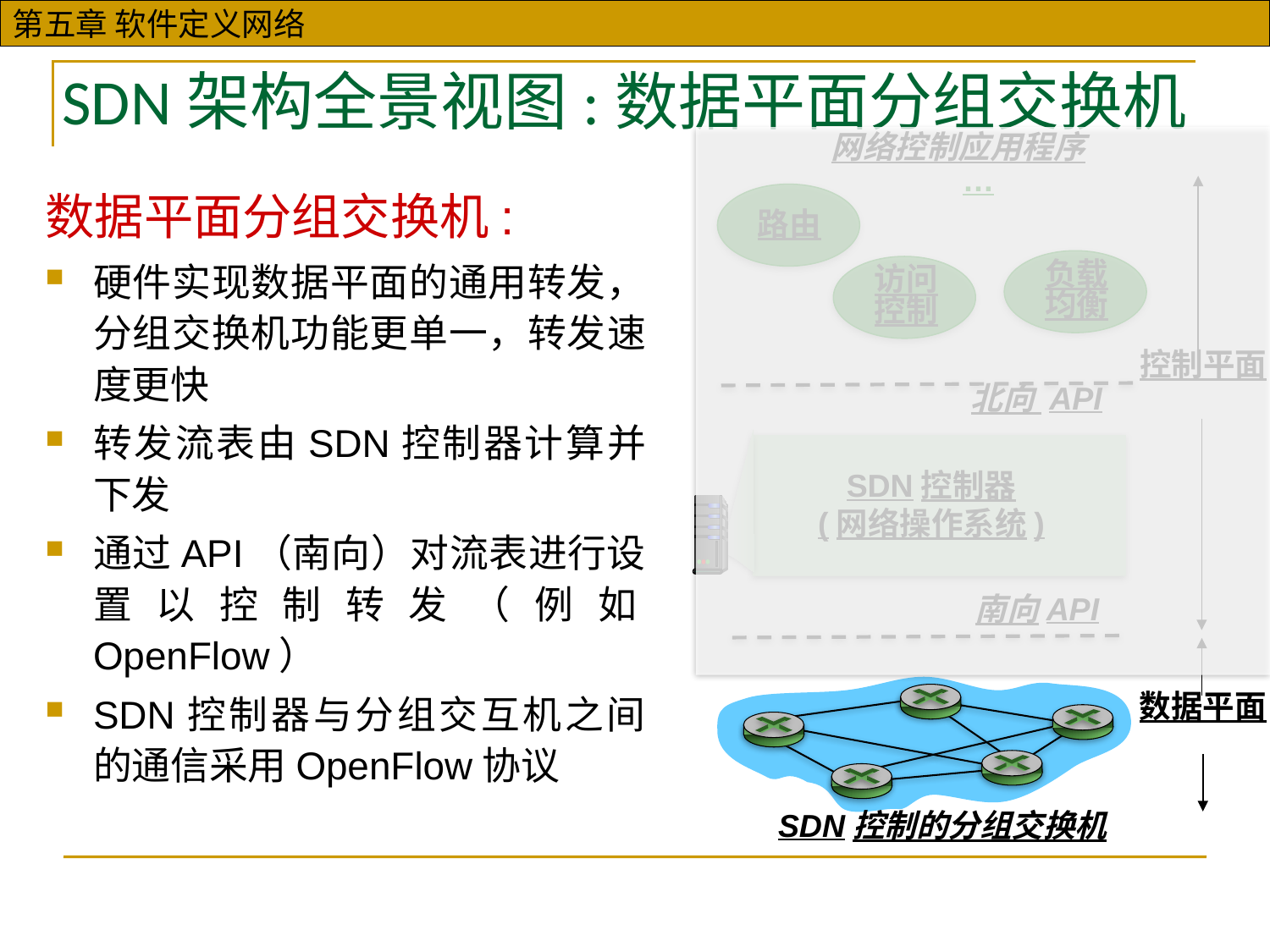

SDN架构全景视图:数据平面分组交换机

网络控制应用程序
…

路由

负载
均衡

访问
控制
控制平面
北向 API

SDN控制器
(网络操作系统)

南向API

数据平面
SDN控制的分组交换机
数据平面分组交换机:
硬件实现数据平面的通用转发，分组交换机功能更单一，转发速度更快
转发流表由SDN控制器计算并下发
通过API（南向）对流表进行设置以控制转发（例如OpenFlow）
SDN控制器与分组交互机之间的通信采用OpenFlow协议